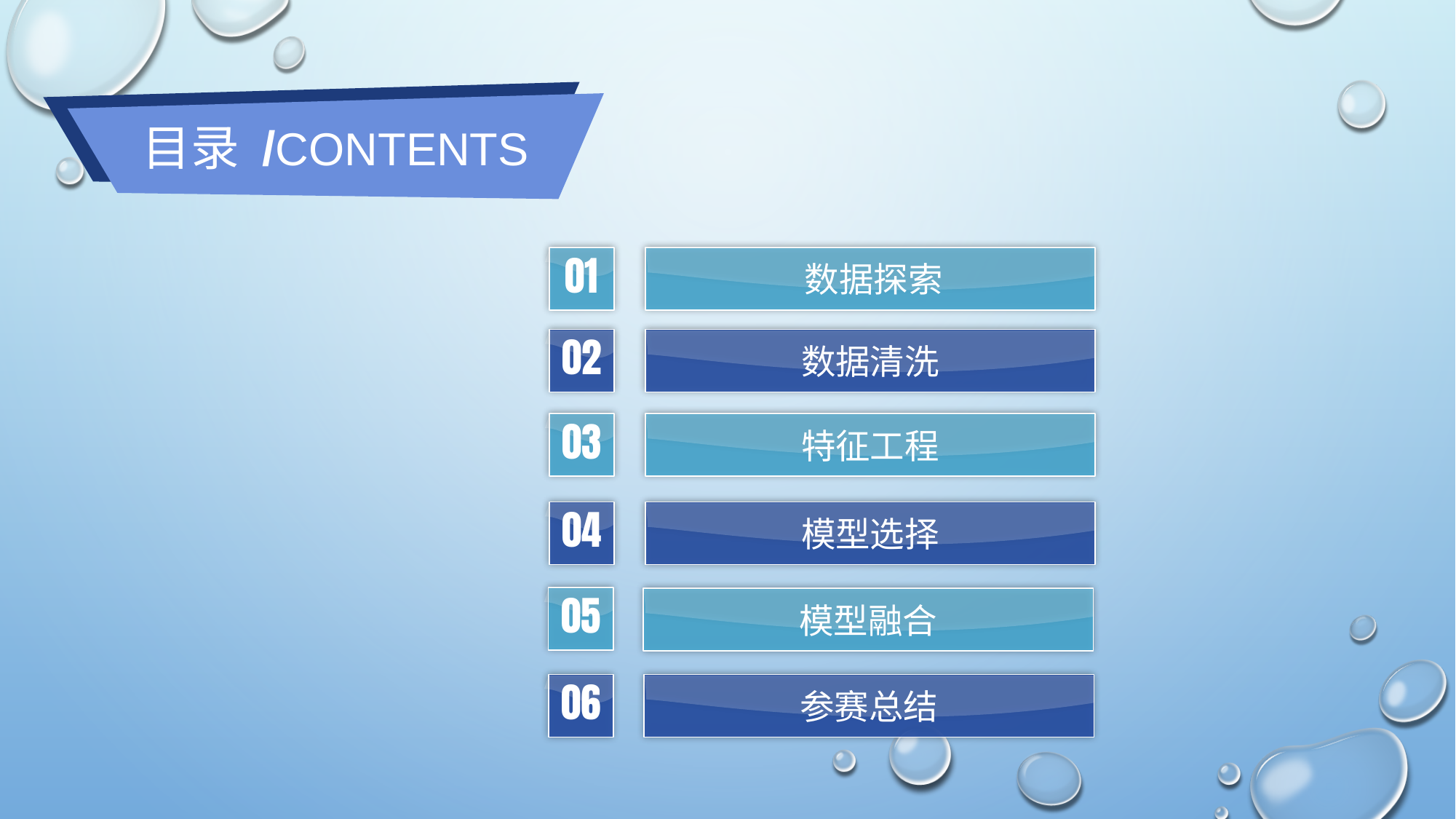

目录 /CONTENTS
01

数据探索
02

数据清洗
03

特征工程
04

模型选择
05

模型融合
06

参赛总结